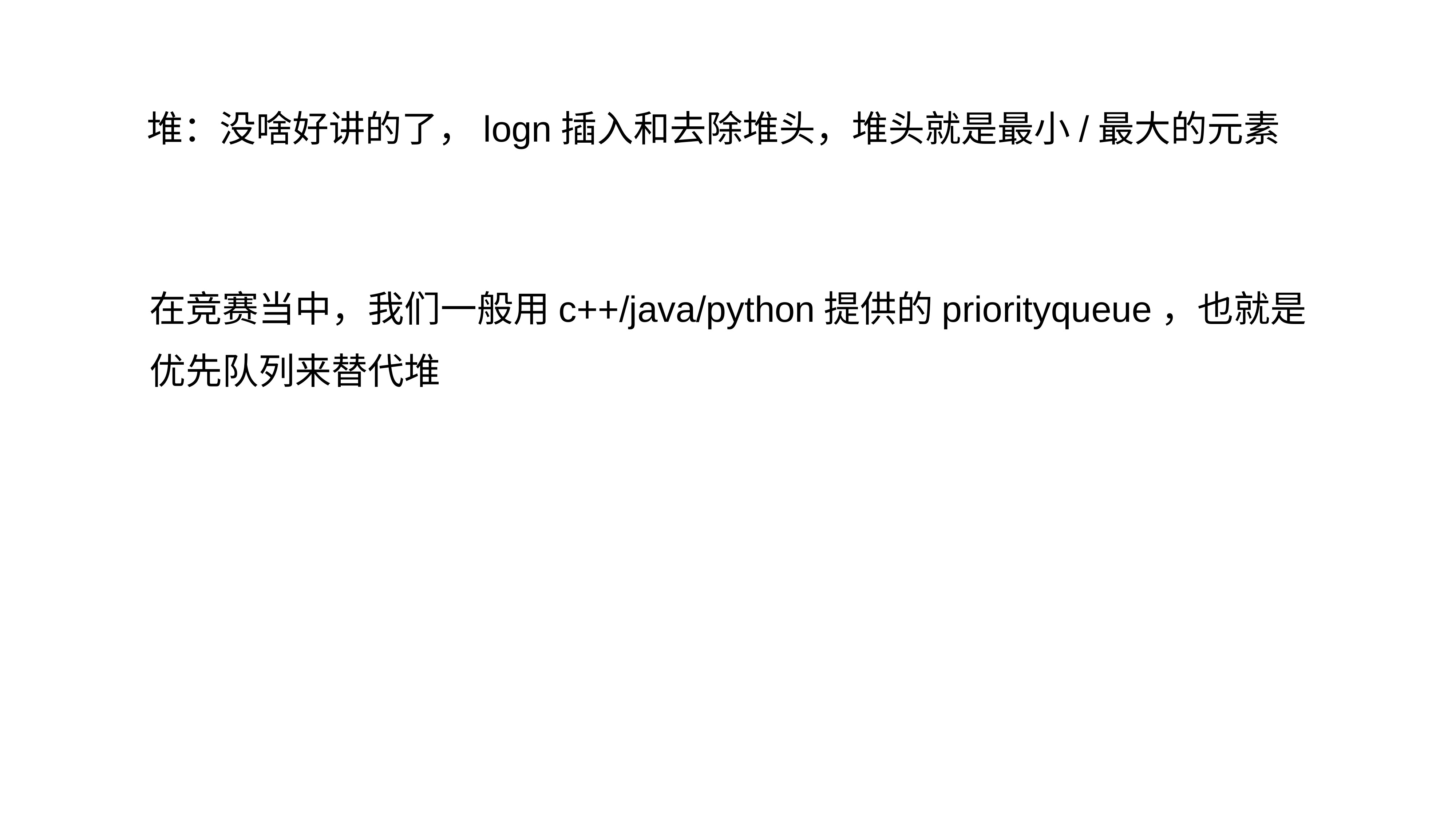

堆：没啥好讲的了，logn插入和去除堆头，堆头就是最小/最大的元素
在竞赛当中，我们一般用c++/java/python提供的priorityqueue，也就是
优先队列来替代堆